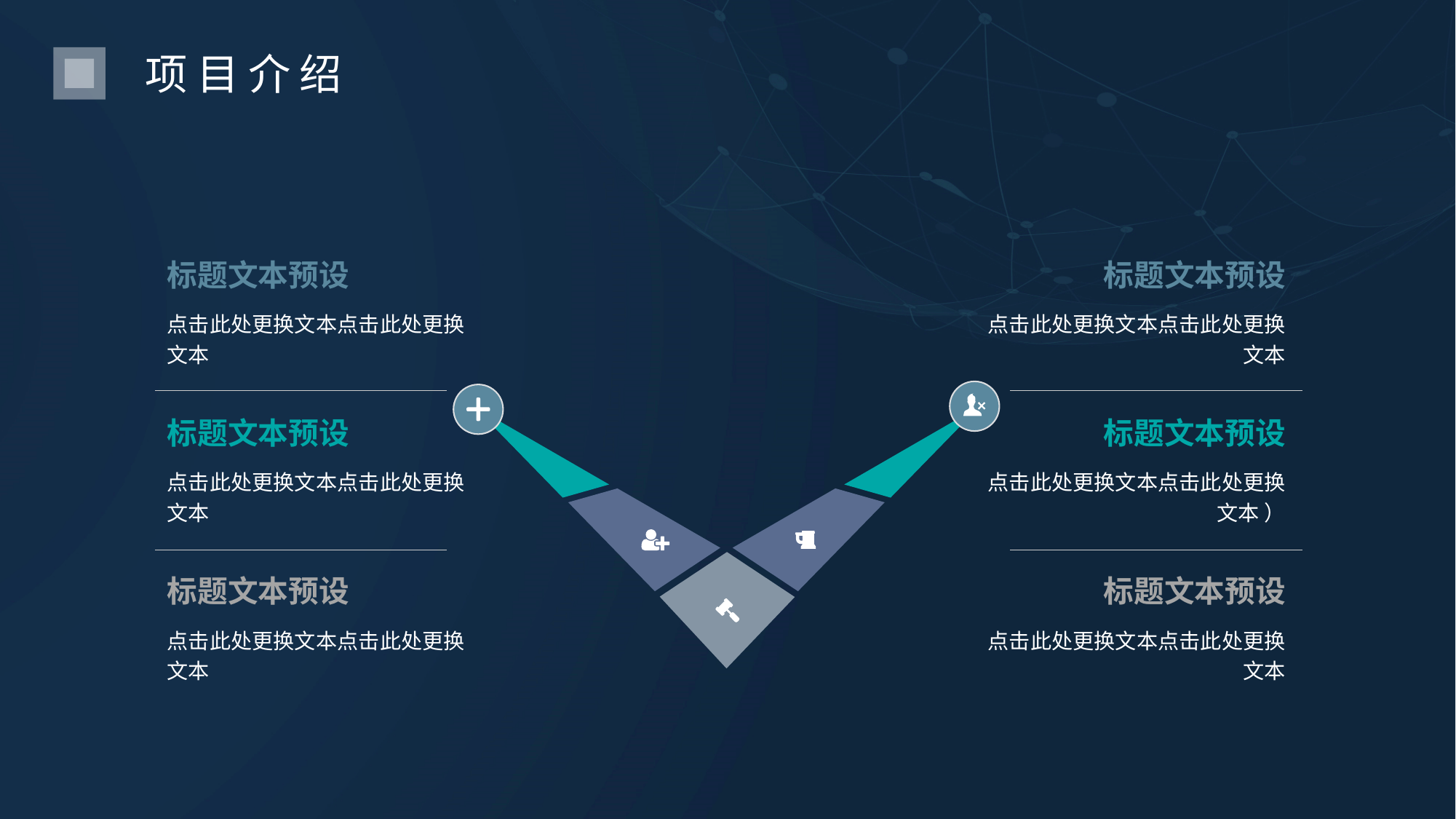

项目介绍

标题文本预设
点击此处更换文本点击此处更换文本
标题文本预设
点击此处更换文本点击此处更换文本
标题文本预设
点击此处更换文本点击此处更换文本
标题文本预设
点击此处更换文本点击此处更换文本
标题文本预设
点击此处更换文本点击此处更换文本 ）
标题文本预设
点击此处更换文本点击此处更换文本